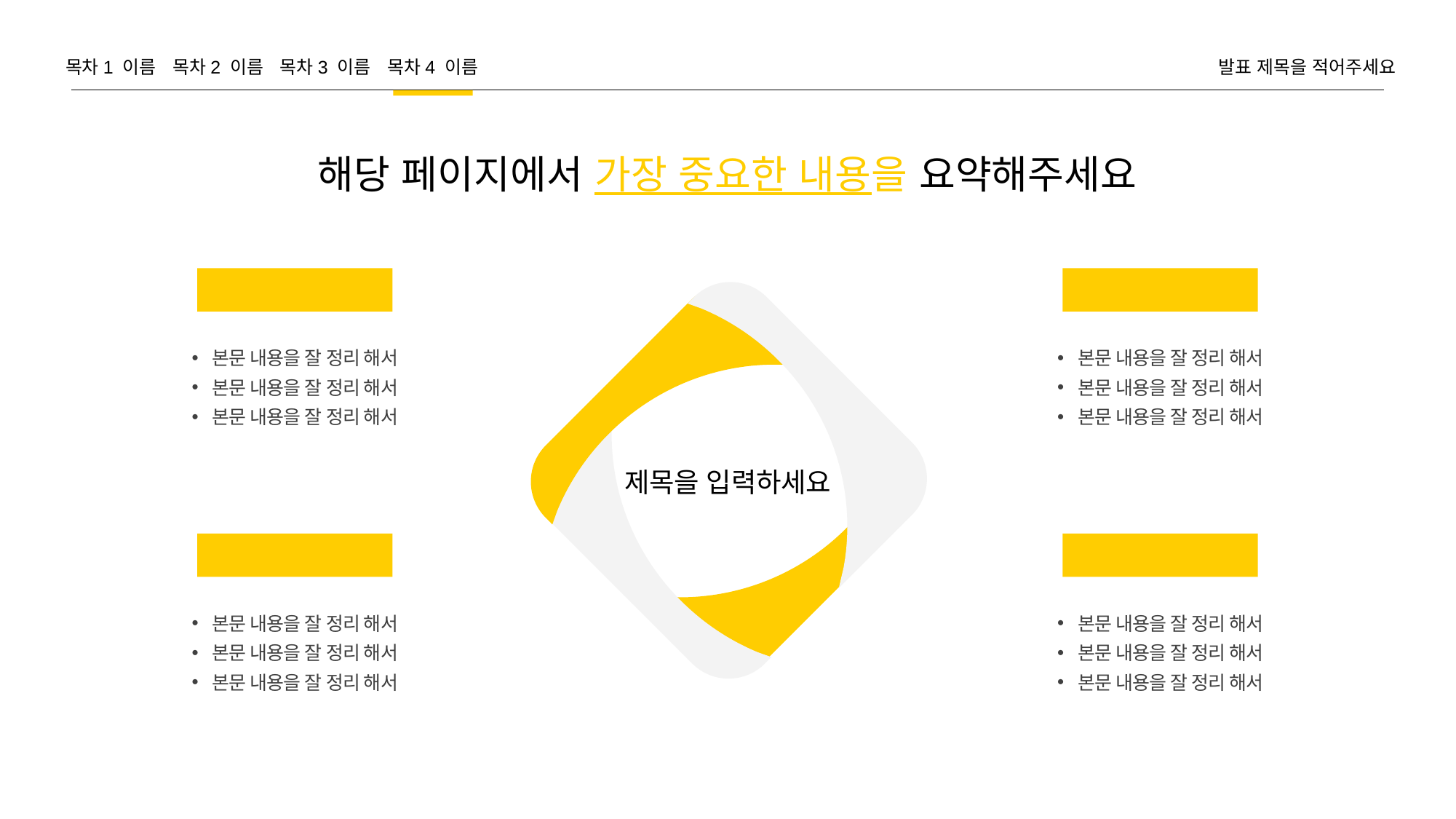

목차1 이름
목차2 이름
목차3 이름
목차4 이름
발표 제목을 적어주세요

해당 페이지에서 가장 중요한 내용을 요약해주세요
키워드 01
키워드 02

본문 내용을 잘 정리 해서
본문 내용을 잘 정리 해서
본문 내용을 잘 정리 해서
본문 내용을 잘 정리 해서
본문 내용을 잘 정리 해서
본문 내용을 잘 정리 해서

제목을 입력하세요
키워드 03
키워드 04

본문 내용을 잘 정리 해서
본문 내용을 잘 정리 해서
본문 내용을 잘 정리 해서
본문 내용을 잘 정리 해서
본문 내용을 잘 정리 해서
본문 내용을 잘 정리 해서